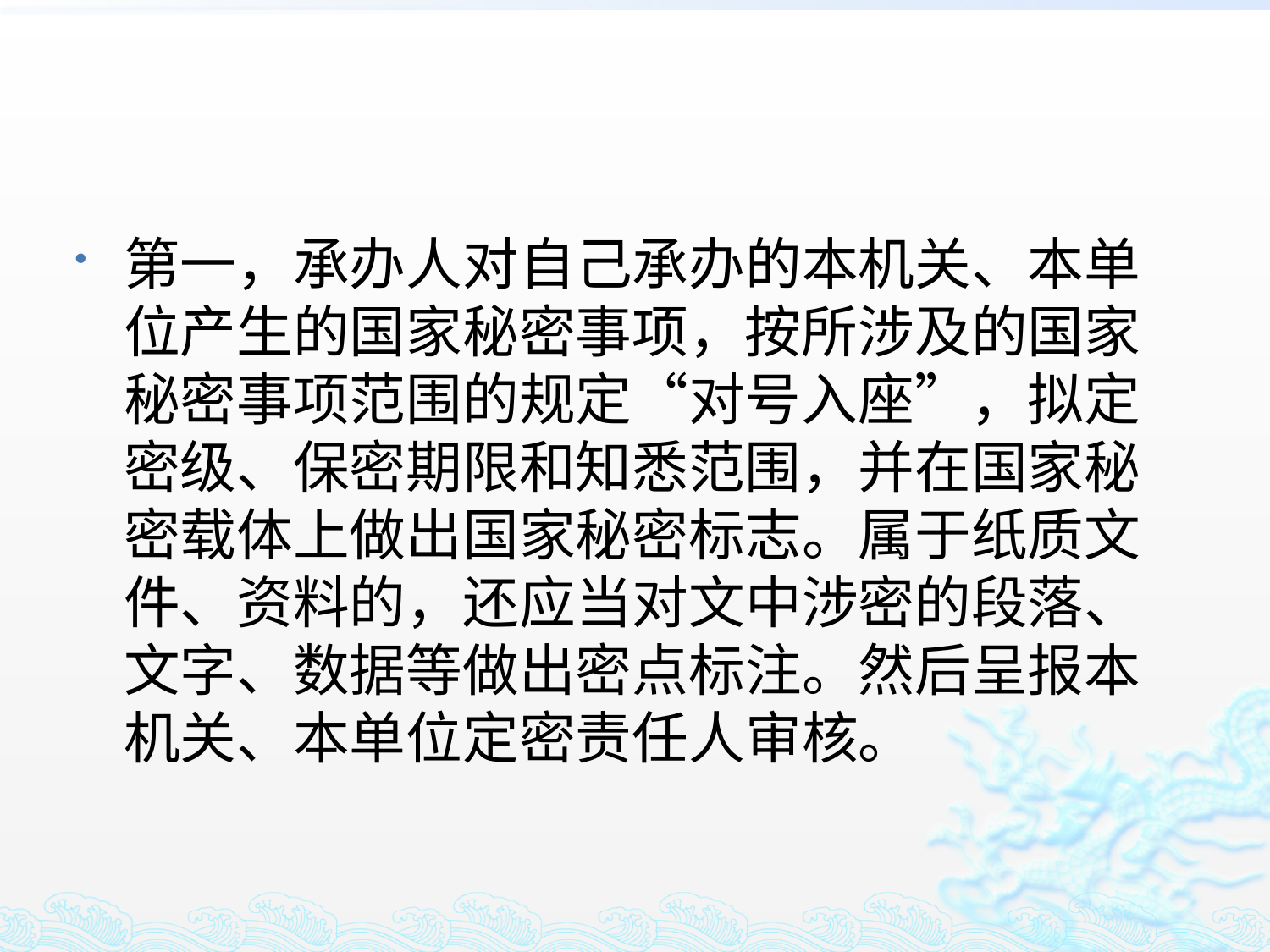

#
第一，承办人对自己承办的本机关、本单位产生的国家秘密事项，按所涉及的国家秘密事项范围的规定“对号入座”，拟定密级、保密期限和知悉范围，并在国家秘密载体上做出国家秘密标志。属于纸质文件、资料的，还应当对文中涉密的段落、文字、数据等做出密点标注。然后呈报本机关、本单位定密责任人审核。